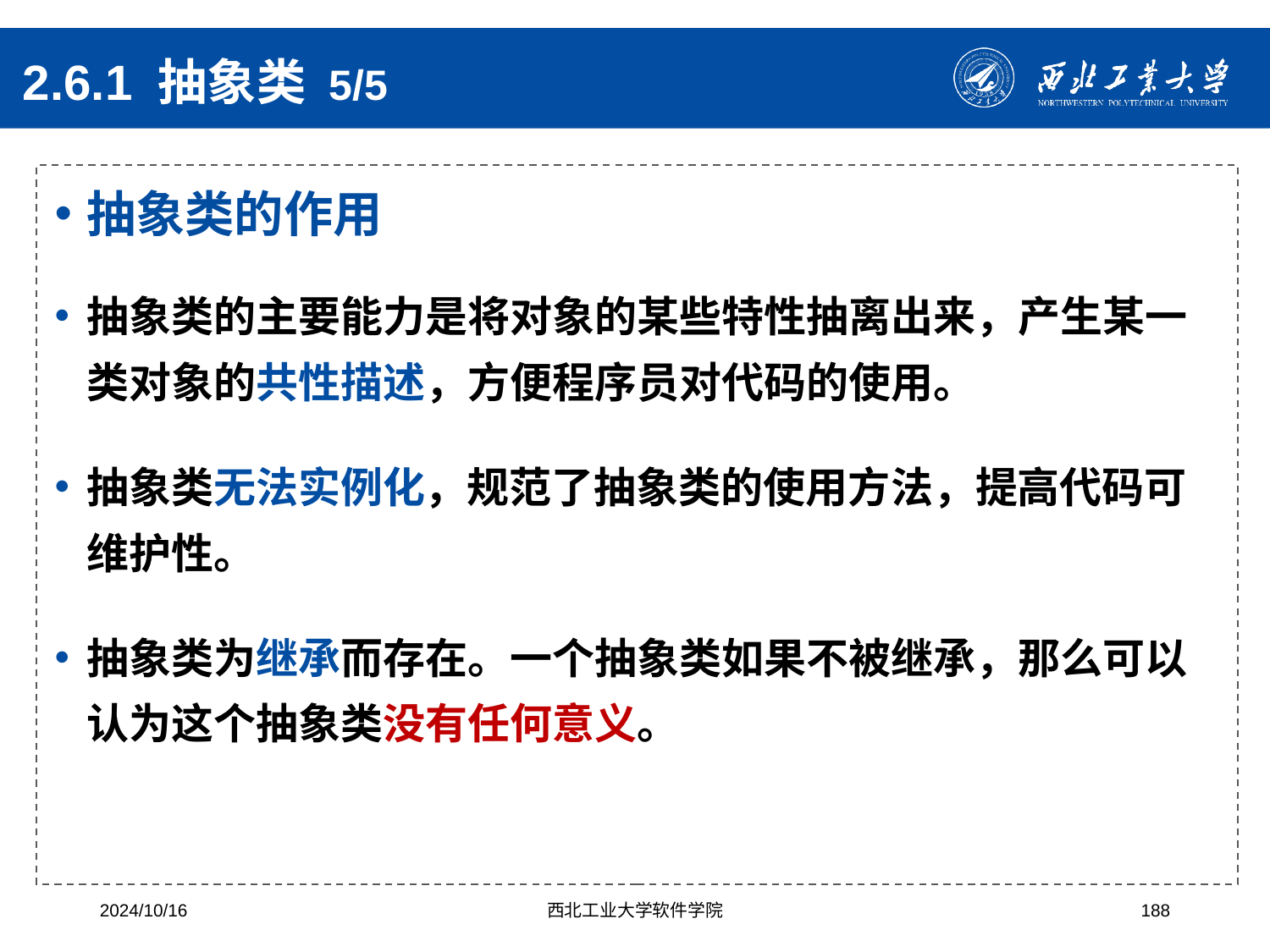

# 2.6.1 抽象类 5/5
抽象类的作用
抽象类的主要能力是将对象的某些特性抽离出来，产生某一类对象的共性描述，方便程序员对代码的使用。
抽象类无法实例化，规范了抽象类的使用方法，提高代码可维护性。
抽象类为继承而存在。一个抽象类如果不被继承，那么可以认为这个抽象类没有任何意义。
2024/10/16
西北工业大学软件学院
188